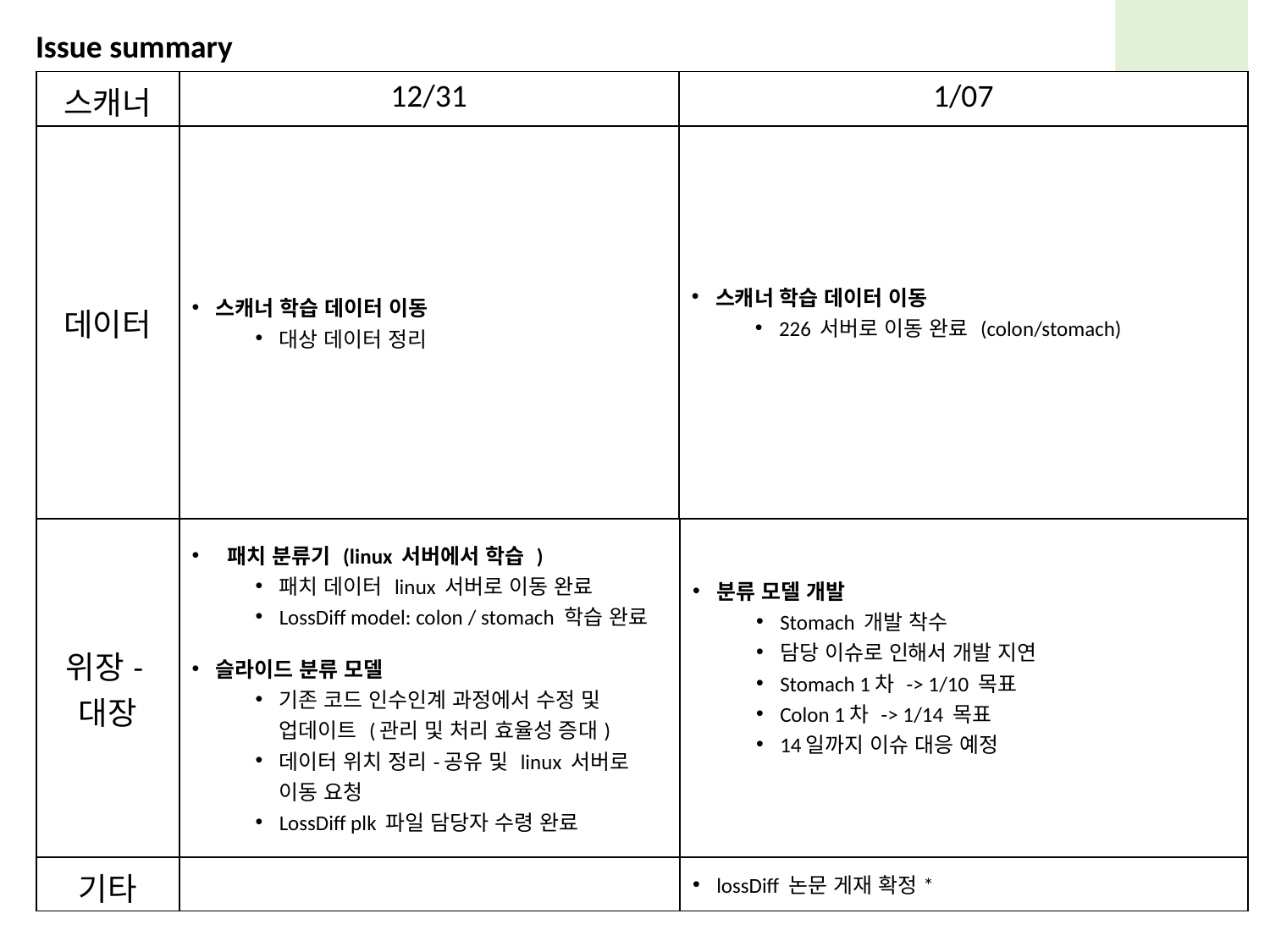

Issue summary
| 스캐너 | 12/31 | 1/07 |
| --- | --- | --- |
| 데이터 | 스캐너 학습 데이터 이동 대상 데이터 정리 | 스캐너 학습 데이터 이동 226 서버로 이동 완료 (colon/stomach) |
| 위장-대장 | 패치 분류기 (linux 서버에서 학습 ) 패치 데이터 linux 서버로 이동 완료 LossDiff model: colon / stomach 학습 완료 슬라이드 분류 모델 기존 코드 인수인계 과정에서 수정 및 업데이트 (관리 및 처리 효율성 증대) 데이터 위치 정리-공유 및 linux 서버로 이동 요청 LossDiff plk 파일 담당자 수령 완료 | 분류 모델 개발 Stomach 개발 착수 담당 이슈로 인해서 개발 지연 Stomach 1차 -> 1/10 목표 Colon 1차 -> 1/14 목표 14일까지 이슈 대응 예정 |
| --- | --- | --- |
| 기타 |  | lossDiff 논문 게재 확정\* |